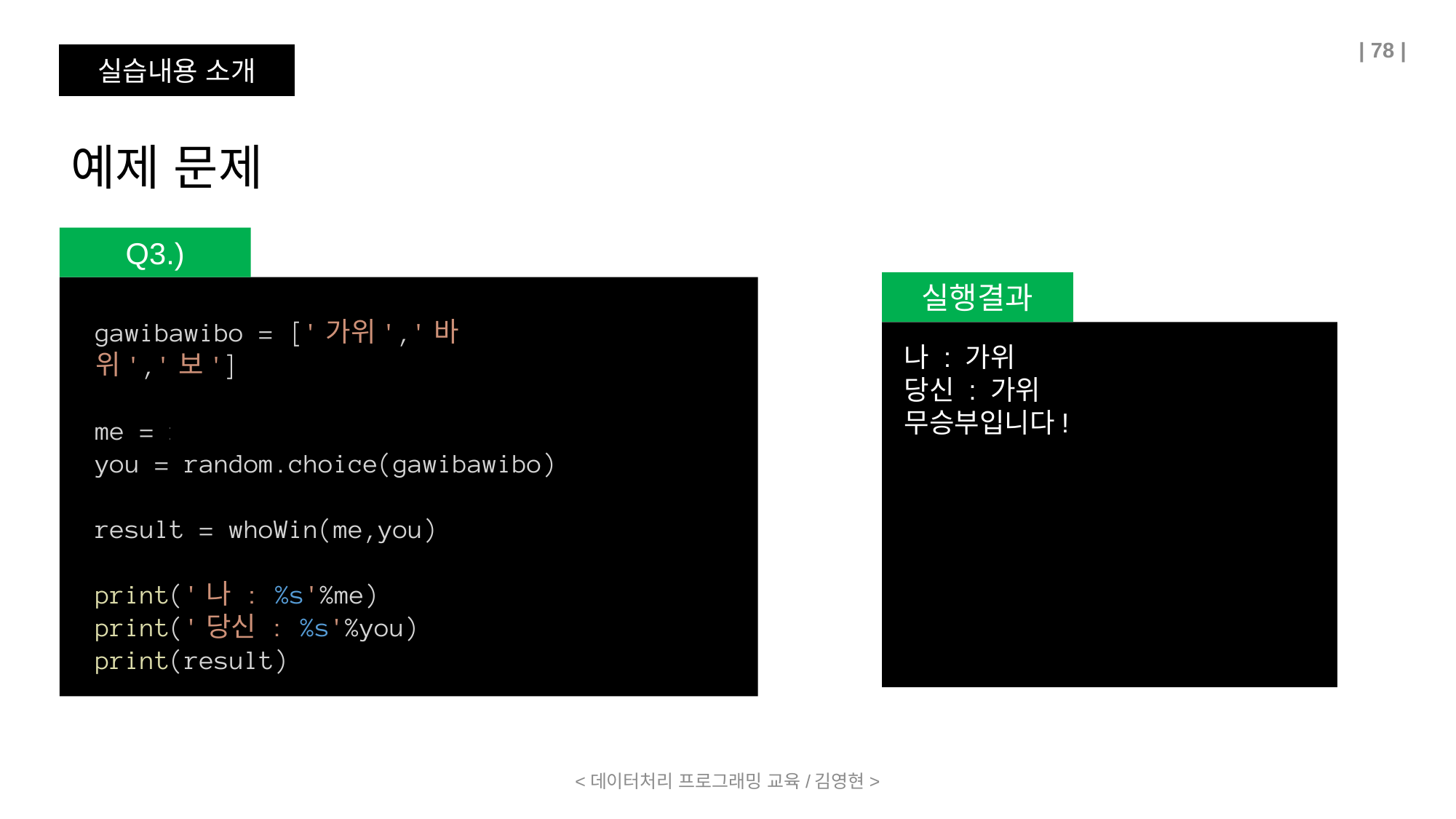

| 78 |
실습내용 소개
예제 문제
Q3.)
실행결과

gawibawibo = ['가위','바위','보']
me = random.choice(gawibawibo)
you = random.choice(gawibawibo)
result = whoWin(me,you)
print('나 : %s'%me)
print('당신 : %s'%you)
print(result)

나 : 가위
당신 : 가위
무승부입니다!

<데이터처리 프로그래밍 교육/김영현>